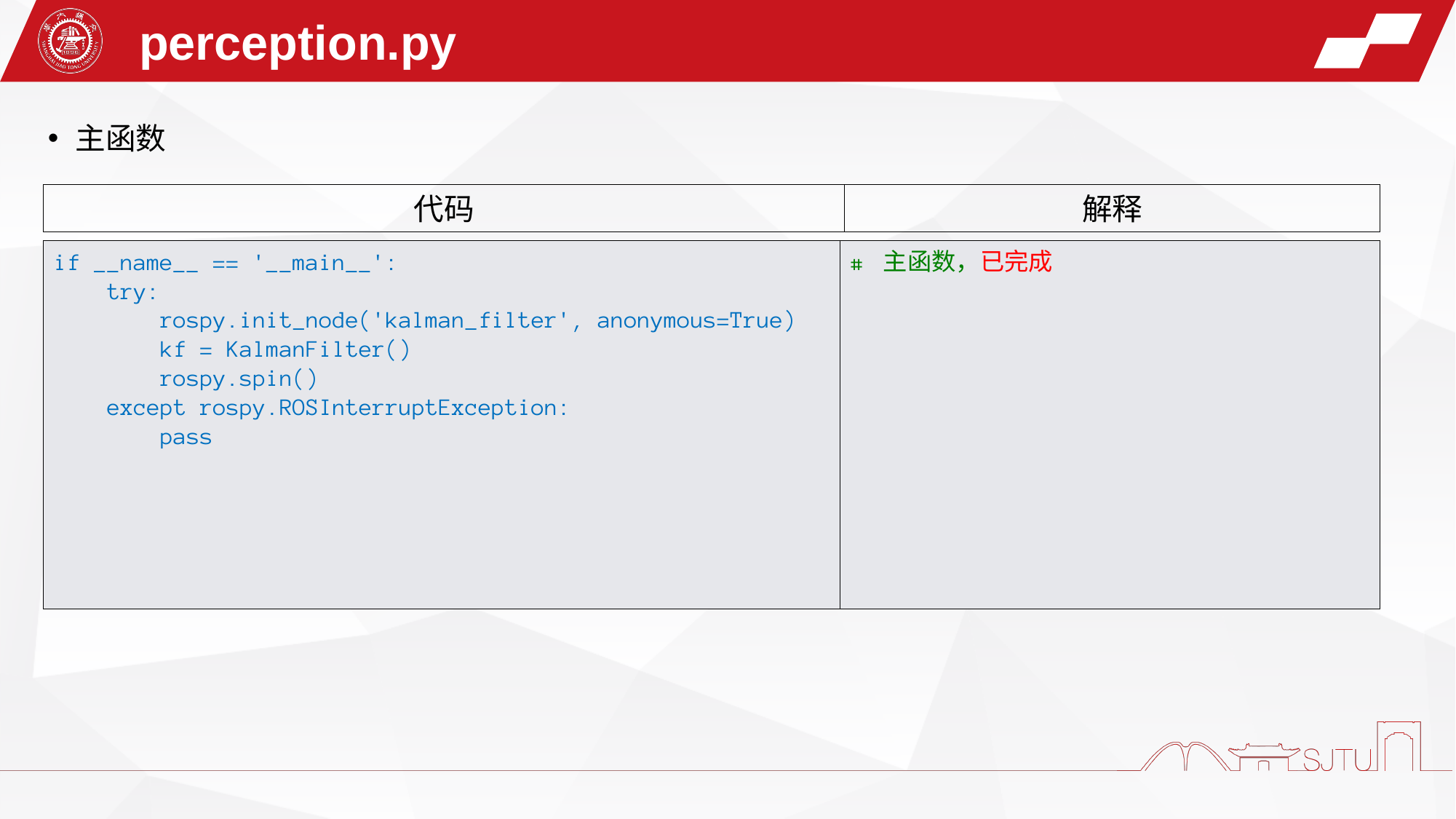

perception.py
主函数
代码
解释
if __name__ == '__main__':
    try:
        rospy.init_node('kalman_filter', anonymous=True)
        kf = KalmanFilter()
        rospy.spin()
    except rospy.ROSInterruptException:
        pass

# 主函数，已完成